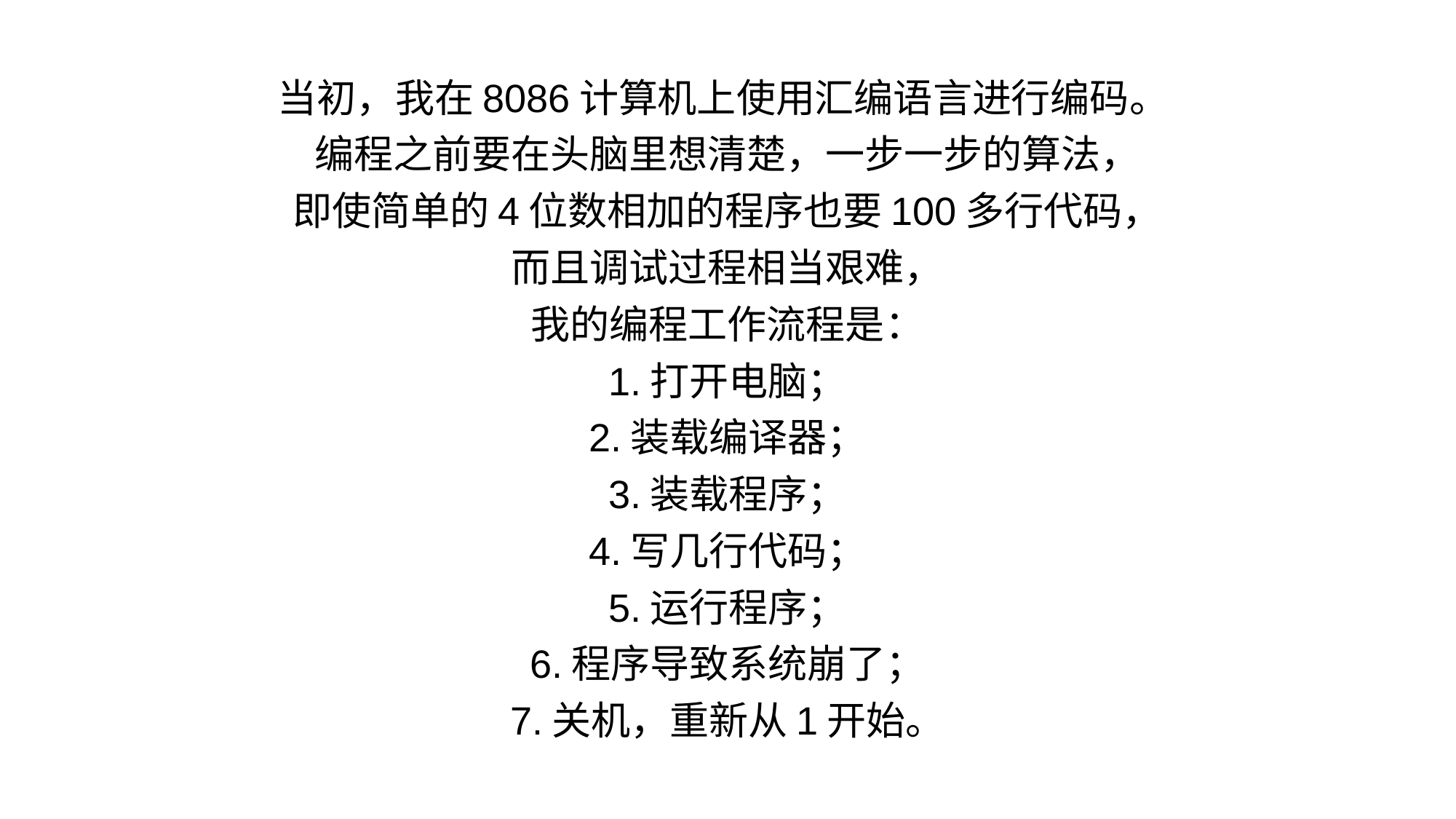

当初，我在8086计算机上使用汇编语言进行编码。
编程之前要在头脑里想清楚，一步一步的算法，
即使简单的4位数相加的程序也要100多行代码，
而且调试过程相当艰难，
我的编程工作流程是：
1.打开电脑；
2.装载编译器；
3.装载程序；
4.写几行代码；
5.运行程序；
6.程序导致系统崩了；
7.关机，重新从1开始。